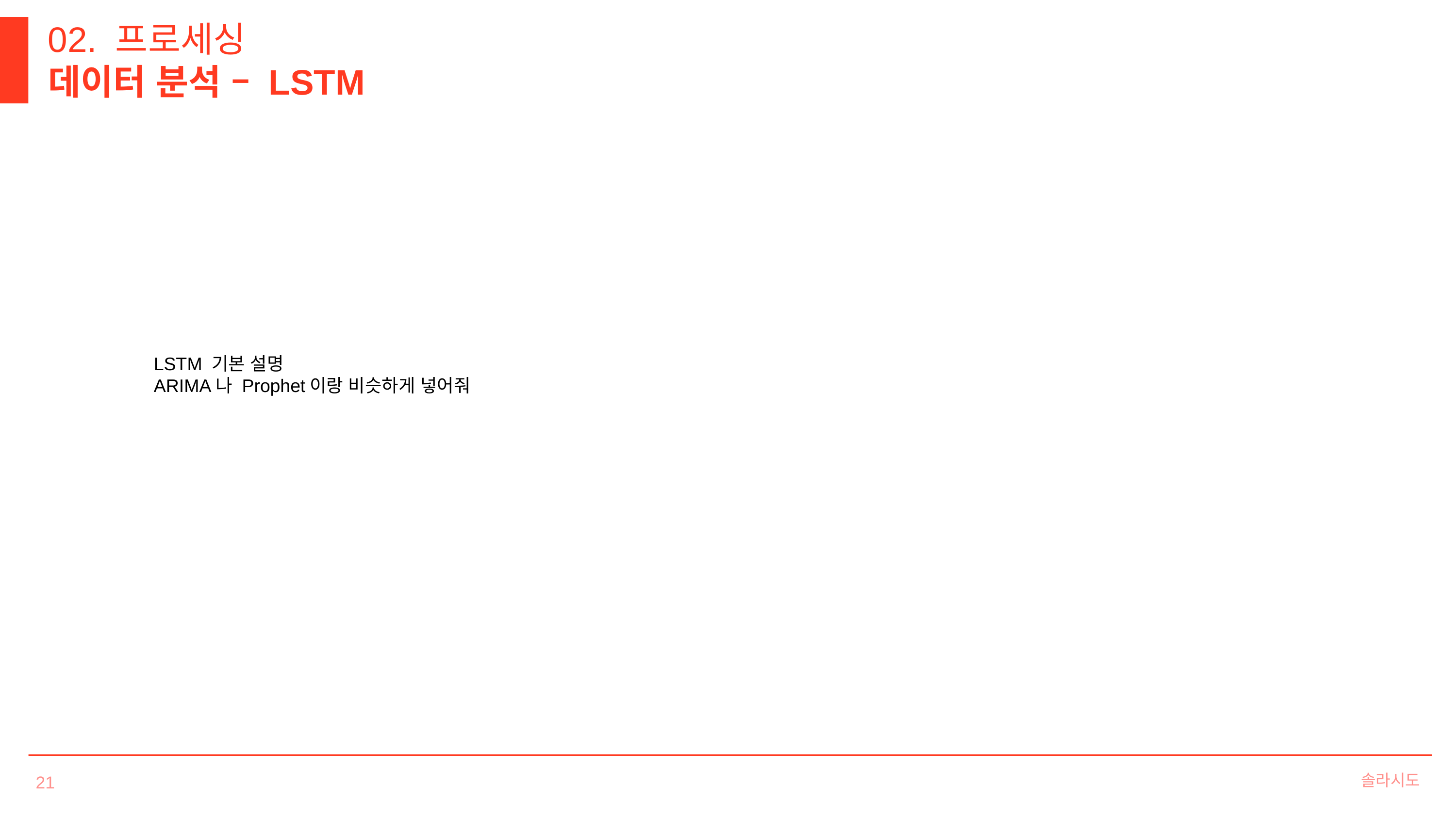

02. 프로세싱
데이터 분석 – LSTM
LSTM 기본 설명
ARIMA나 Prophet이랑 비슷하게 넣어줘

솔라시도
21